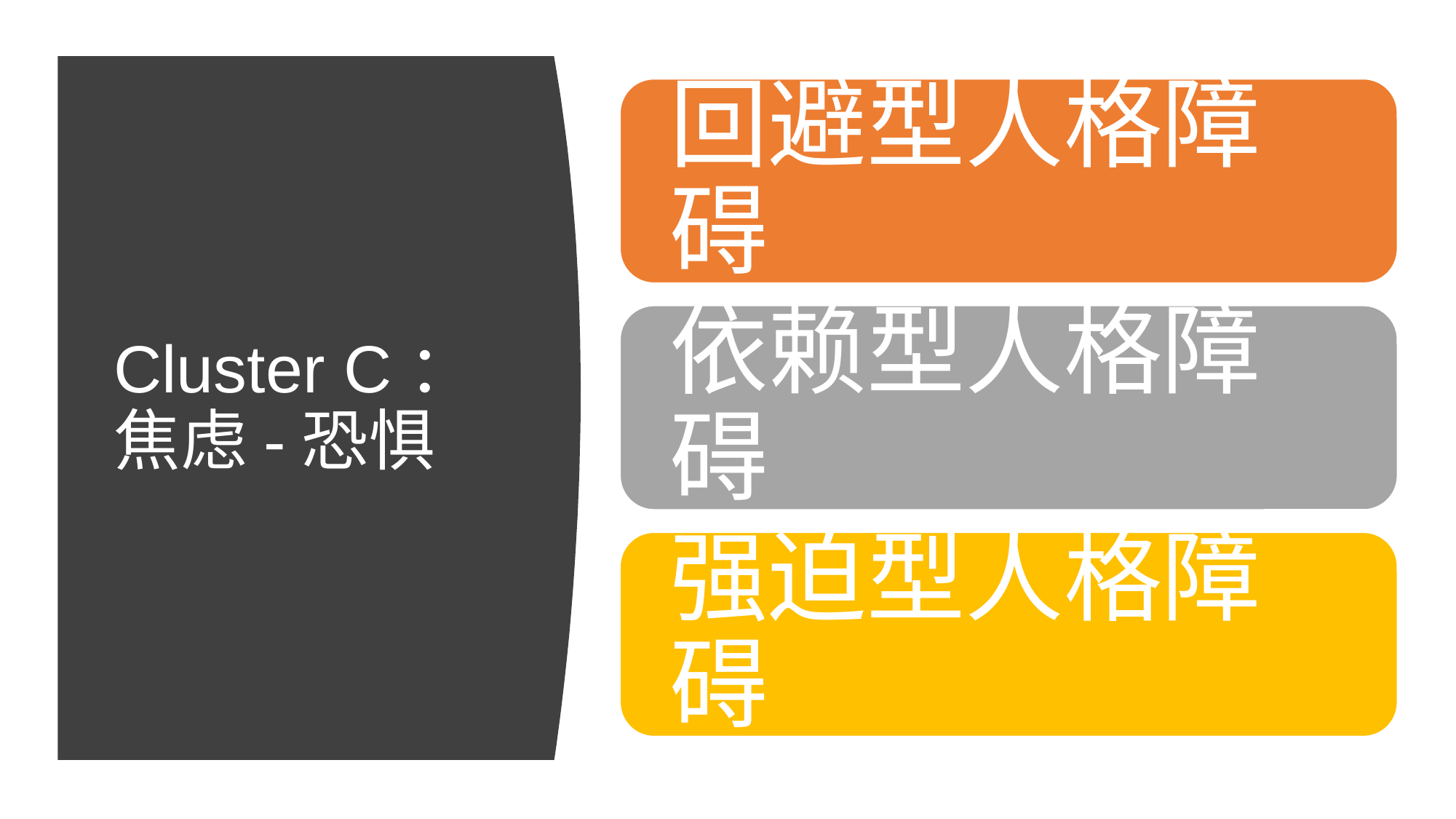

回避型人格障碍
依赖型人格障碍
强迫型人格障碍

# Cluster C： 焦虑-恐惧